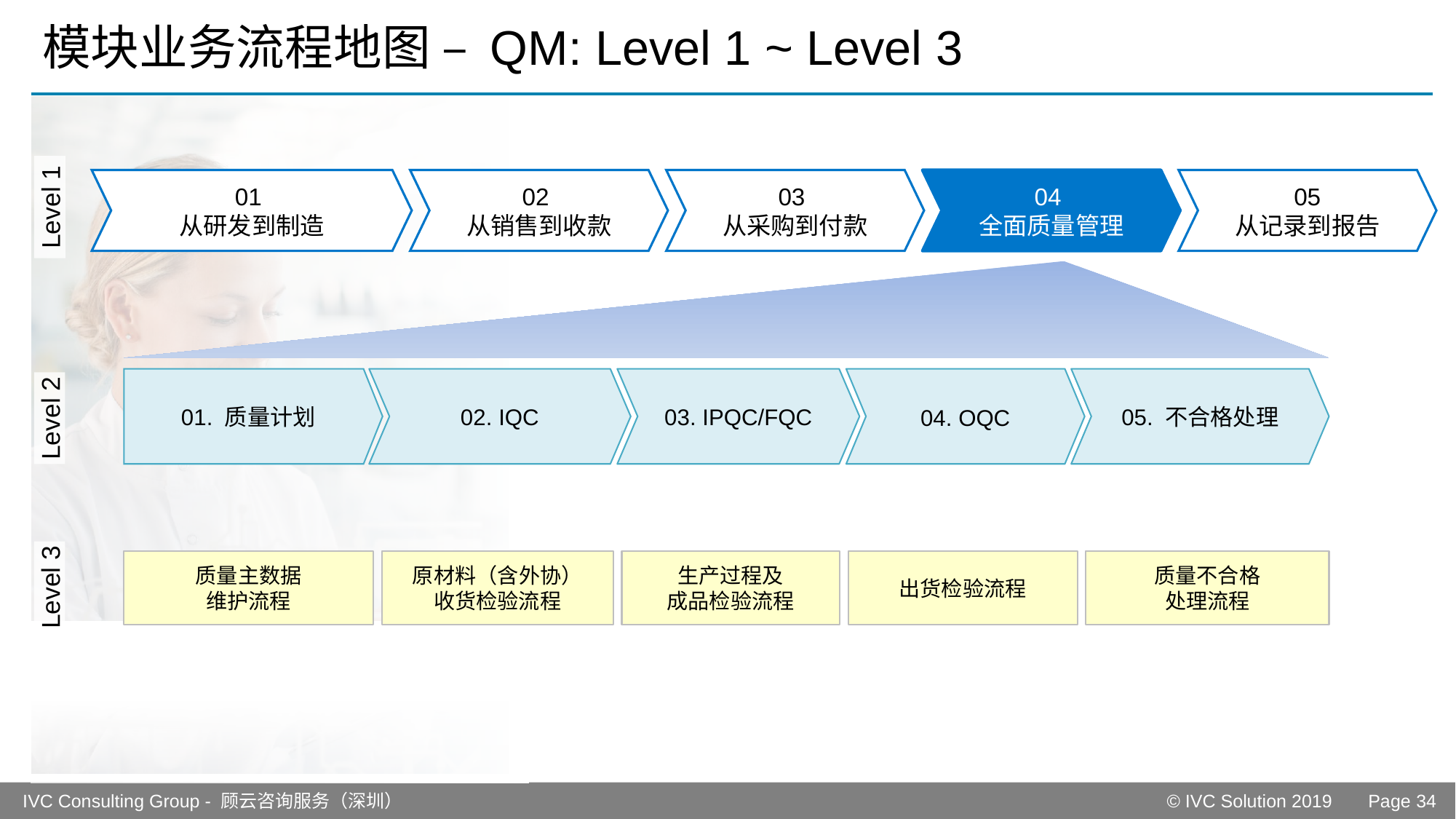

# 模块业务流程地图 – QM: Level 1 ~ Level 3

Level 1
01
从研发到制造
02
从销售到收款
03
从采购到付款
04
全面质量管理
05
从记录到报告

01. 质量计划
02. IQC
03. IPQC/FQC
04. OQC
05. 不合格处理
Level 2
质量主数据
维护流程
原材料（含外协）
收货检验流程
生产过程及
成品检验流程
出货检验流程
质量不合格
处理流程
Level 3